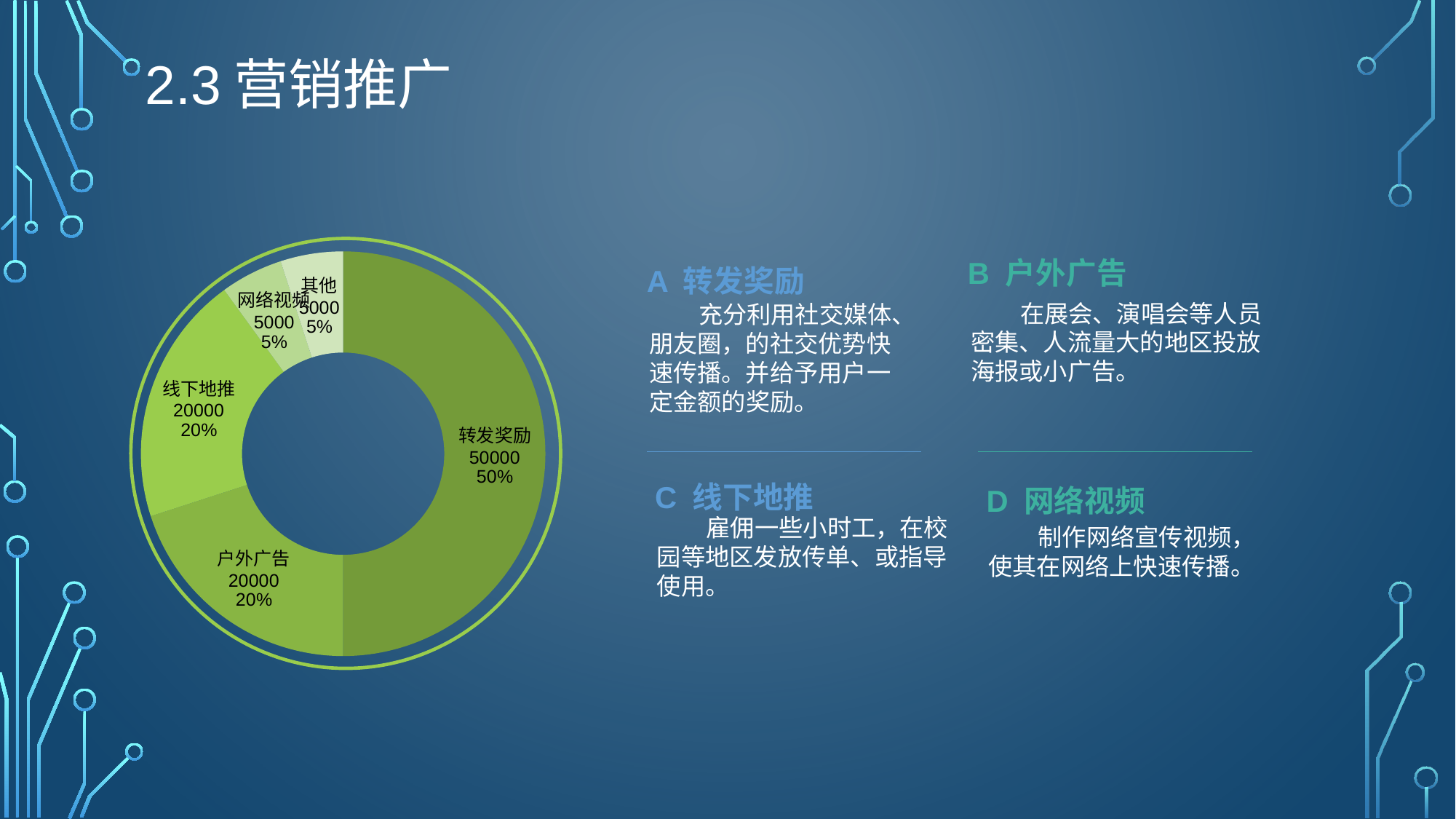

# 2.3营销推广

### Chart

| Category | 融资需求 |
|---|---|
| 转发奖励 | 50000.0 |
| 户外广告 | 20000.0 |
| 线下地推 | 20000.0 |
| 网络视频 | 5000.0 |
| 其他 | 5000.0 |
B 户外广告
A 转发奖励
        在展会、演唱会等人员密集、人流量大的地区投放海报或小广告。
        充分利用社交媒体、朋友圈，的社交优势快速传播。并给予用户一定金额的奖励。
C 线下地推
D 网络视频
        雇佣一些小时工，在校园等地区发放传单、或指导使用。
        制作网络宣传视频，使其在网络上快速传播。